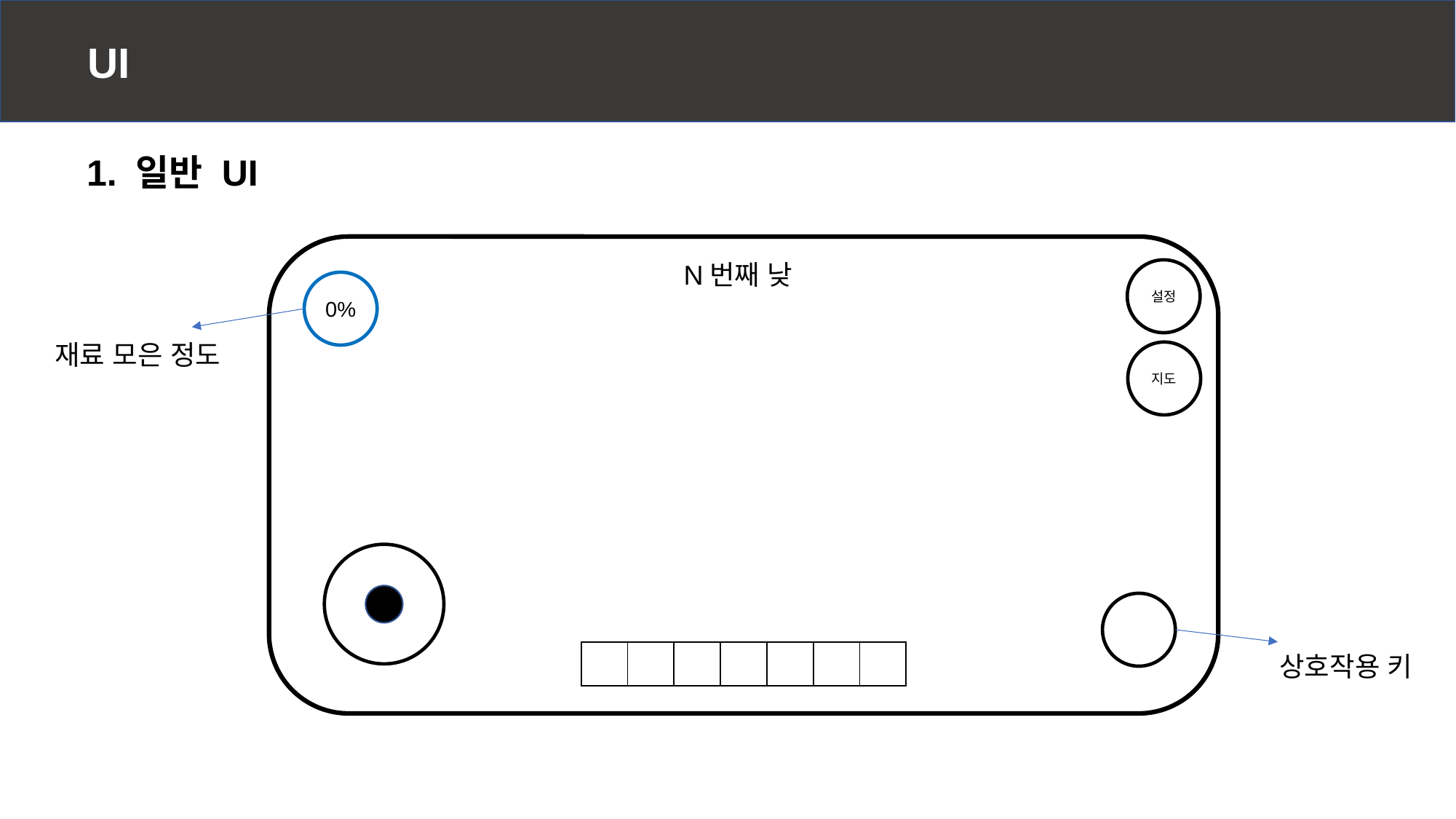

UI
1. 일반 UI
N번째 낮
설정

0%
재료 모은 정도
지도

|  |  |  |  |  |  |  |
| --- | --- | --- | --- | --- | --- | --- |
상호작용 키